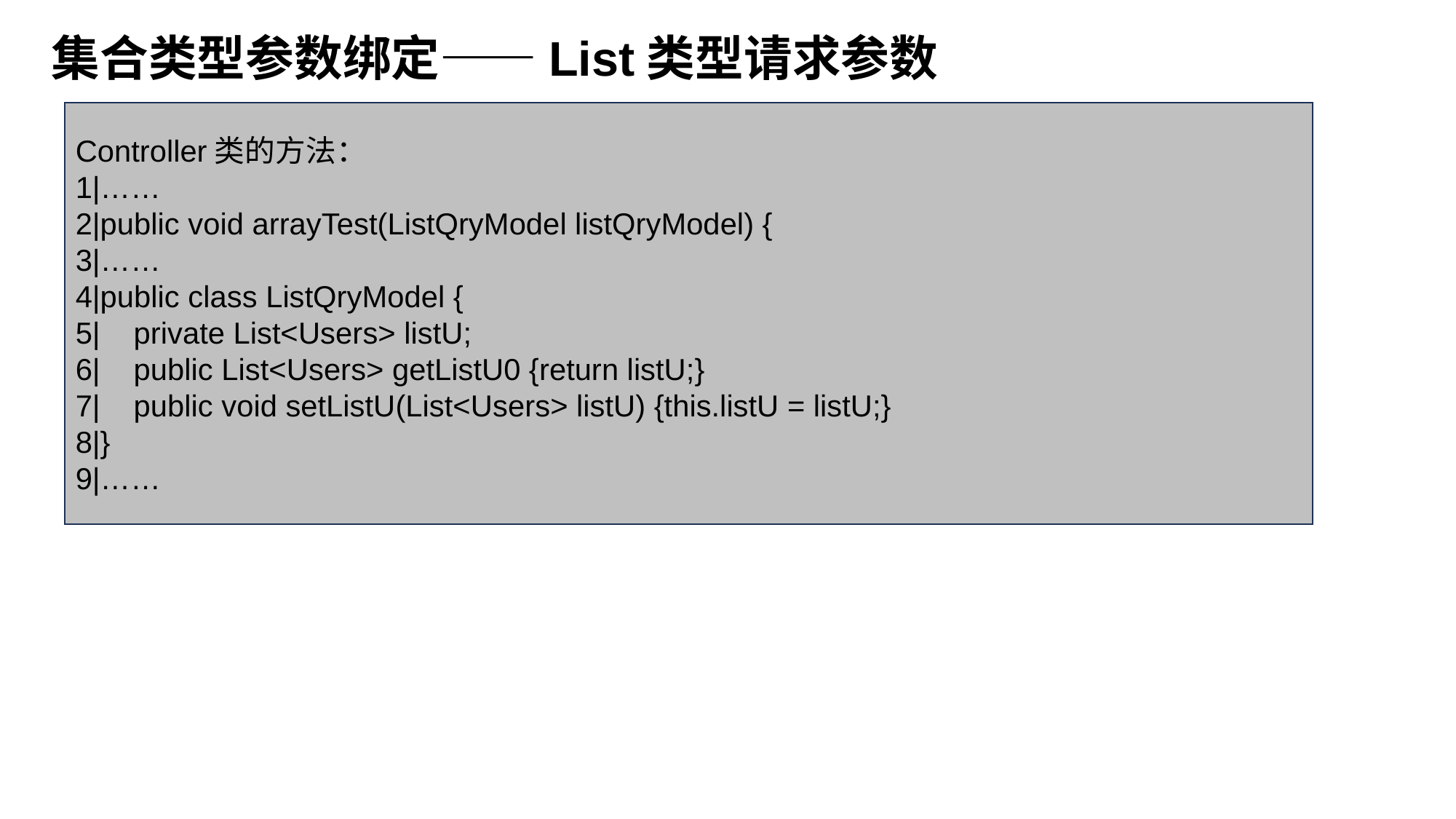

集合类型参数绑定——List类型请求参数
Controller类的方法：
1|……
2|public void arrayTest(ListQryModel listQryModel) {
3|……
4|public class ListQryModel {
5|    private List<Users> listU;
6|    public List<Users> getListU0 {return listU;}
7|    public void setListU(List<Users> listU) {this.listU = listU;}
8|}
9|……